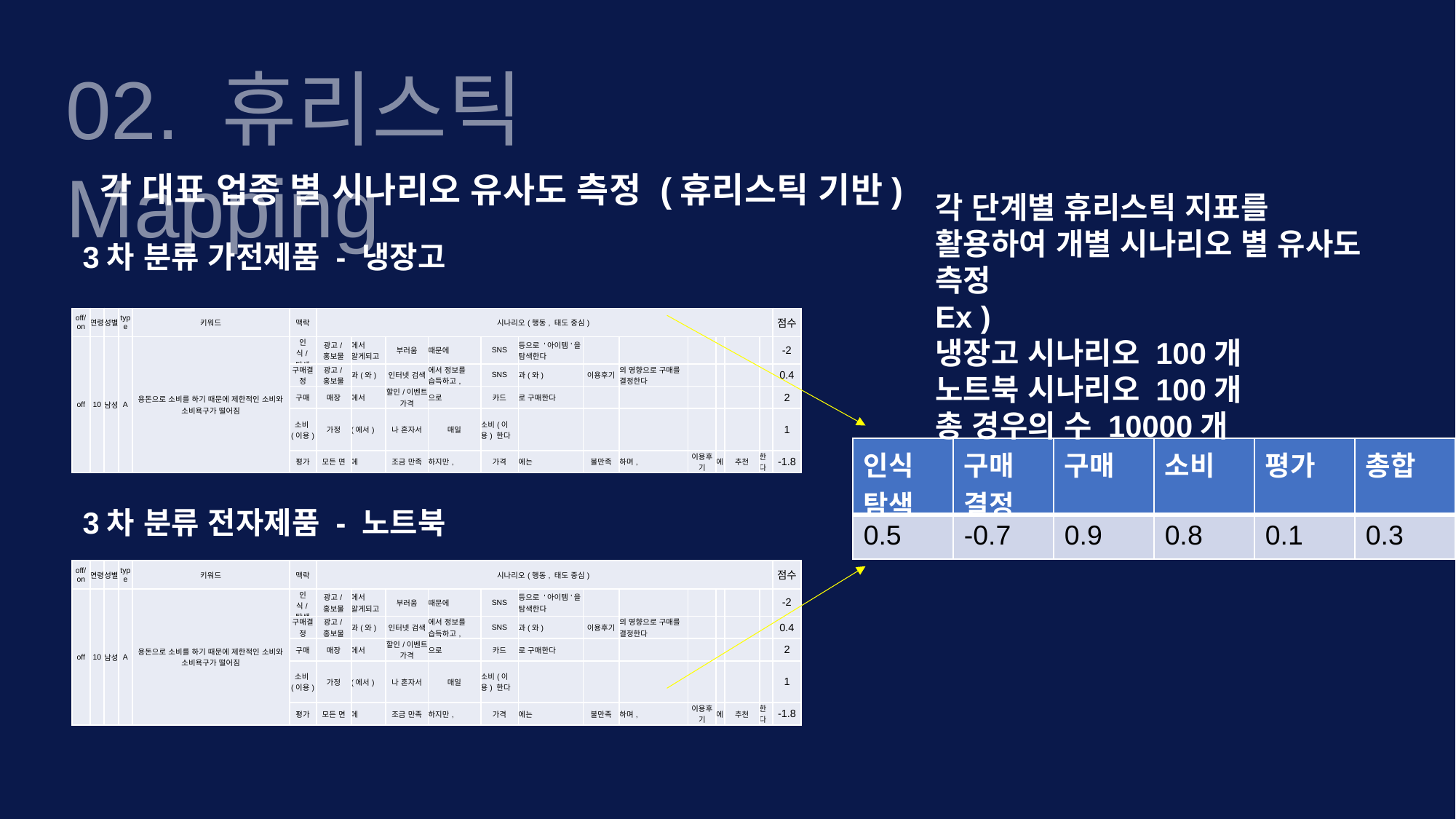

02. 휴리스틱 Mapping
각 대표 업종 별 시나리오 유사도 측정 (휴리스틱 기반)
각 단계별 휴리스틱 지표를 활용하여 개별 시나리오 별 유사도 측정
Ex )
냉장고 시나리오 100개
노트북 시나리오 100개
총 경우의 수 10000개
3차 분류 가전제품 - 냉장고
| off/on | 연령 | 성별 | type | 키워드 | 맥락 | 시나리오(행동, 태도 중심) |  |  |  |  |  |  |  |  |  |  |  | 점수 |
| --- | --- | --- | --- | --- | --- | --- | --- | --- | --- | --- | --- | --- | --- | --- | --- | --- | --- | --- |
| off | 10 | 남성 | A | 용돈으로 소비를 하기 때문에 제한적인 소비와 소비욕구가 떨어짐 | 인식/탐색 | 광고/홍보물 | 에서 알게되고 | 부러움 | 때문에 | SNS | 등으로 '아이템'을 탐색한다 |  |  |  |  |  |  | -2 |
|  |  |  |  |  | 구매결정 | 광고/홍보물 | 과(와) | 인터넷 검색 | 에서 정보를 습득하고, | SNS | 과(와) | 이용후기 | 의 영향으로 구매를 결정한다 |  |  |  |  | 0.4 |
|  |  |  |  |  | 구매 | 매장 | 에서 | 할인/이벤트 가격 | 으로 | 카드 | 로 구매한다 |  |  |  |  |  |  | 2 |
|  |  |  |  |  | 소비(이용) | 가정 | (에서) | 나 혼자서 | 매일 | 소비(이용) 한다 |  |  |  |  |  |  |  | 1 |
|  |  |  |  |  | 평가 | 모든 면 | 에 | 조금 만족 | 하지만, | 가격 | 에는 | 불만족 | 하며, | 이용후기 | 에 | 추천 | 한다 | -1.8 |
| 인식 탐색 | 구매 결정 | 구매 | 소비 | 평가 | 총합 |
| --- | --- | --- | --- | --- | --- |
| 0.5 | -0.7 | 0.9 | 0.8 | 0.1 | 0.3 |
3차 분류 전자제품 - 노트북
| off/on | 연령 | 성별 | type | 키워드 | 맥락 | 시나리오(행동, 태도 중심) |  |  |  |  |  |  |  |  |  |  |  | 점수 |
| --- | --- | --- | --- | --- | --- | --- | --- | --- | --- | --- | --- | --- | --- | --- | --- | --- | --- | --- |
| off | 10 | 남성 | A | 용돈으로 소비를 하기 때문에 제한적인 소비와 소비욕구가 떨어짐 | 인식/탐색 | 광고/홍보물 | 에서 알게되고 | 부러움 | 때문에 | SNS | 등으로 '아이템'을 탐색한다 |  |  |  |  |  |  | -2 |
|  |  |  |  |  | 구매결정 | 광고/홍보물 | 과(와) | 인터넷 검색 | 에서 정보를 습득하고, | SNS | 과(와) | 이용후기 | 의 영향으로 구매를 결정한다 |  |  |  |  | 0.4 |
|  |  |  |  |  | 구매 | 매장 | 에서 | 할인/이벤트 가격 | 으로 | 카드 | 로 구매한다 |  |  |  |  |  |  | 2 |
|  |  |  |  |  | 소비(이용) | 가정 | (에서) | 나 혼자서 | 매일 | 소비(이용) 한다 |  |  |  |  |  |  |  | 1 |
|  |  |  |  |  | 평가 | 모든 면 | 에 | 조금 만족 | 하지만, | 가격 | 에는 | 불만족 | 하며, | 이용후기 | 에 | 추천 | 한다 | -1.8 |